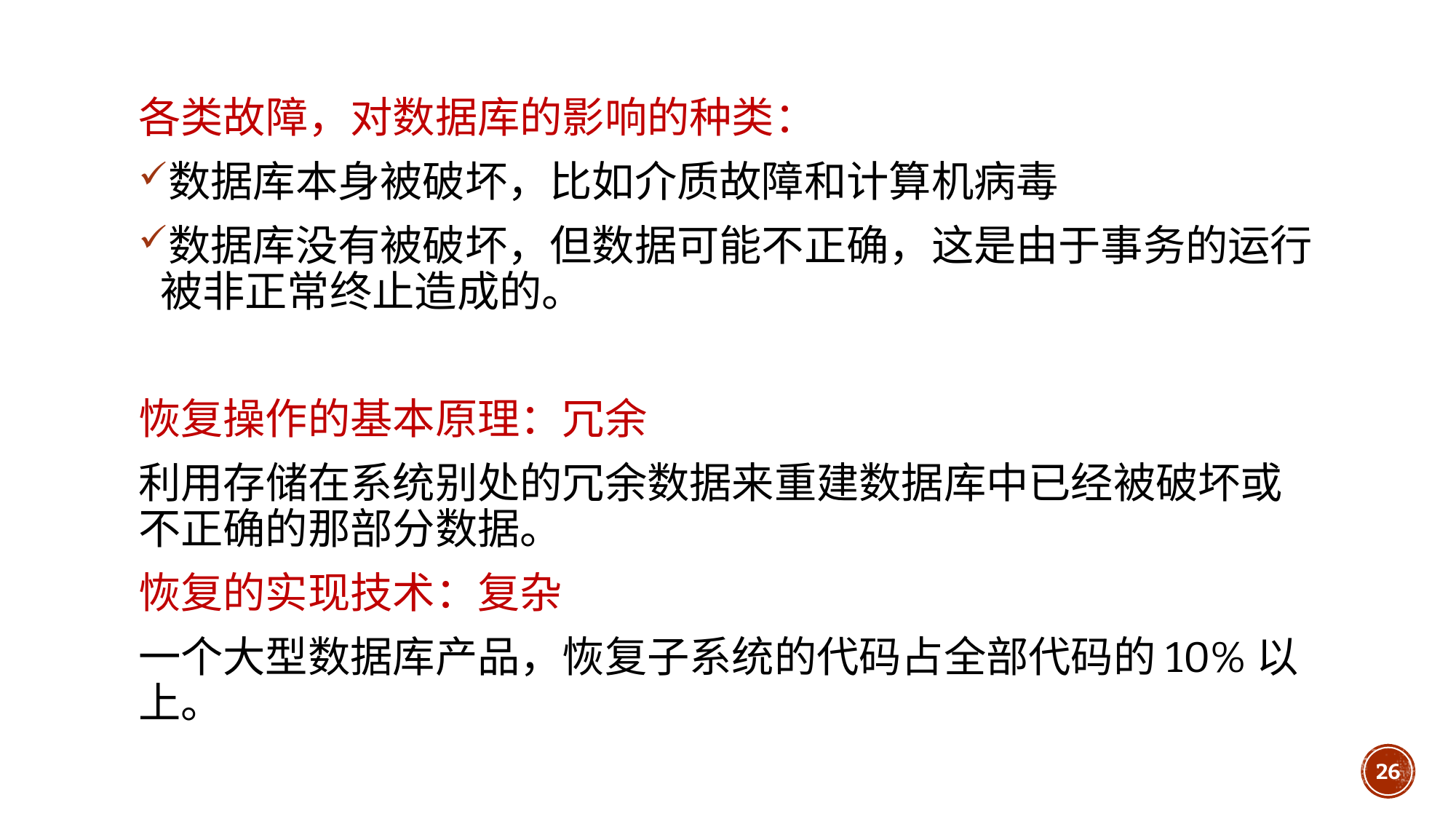

各类故障，对数据库的影响的种类：
数据库本身被破坏，比如介质故障和计算机病毒
数据库没有被破坏，但数据可能不正确，这是由于事务的运行被非正常终止造成的。

恢复操作的基本原理：冗余
利用存储在系统别处的冗余数据来重建数据库中已经被破坏或不正确的那部分数据。
恢复的实现技术：复杂
一个大型数据库产品，恢复子系统的代码占全部代码的10%以上。

26